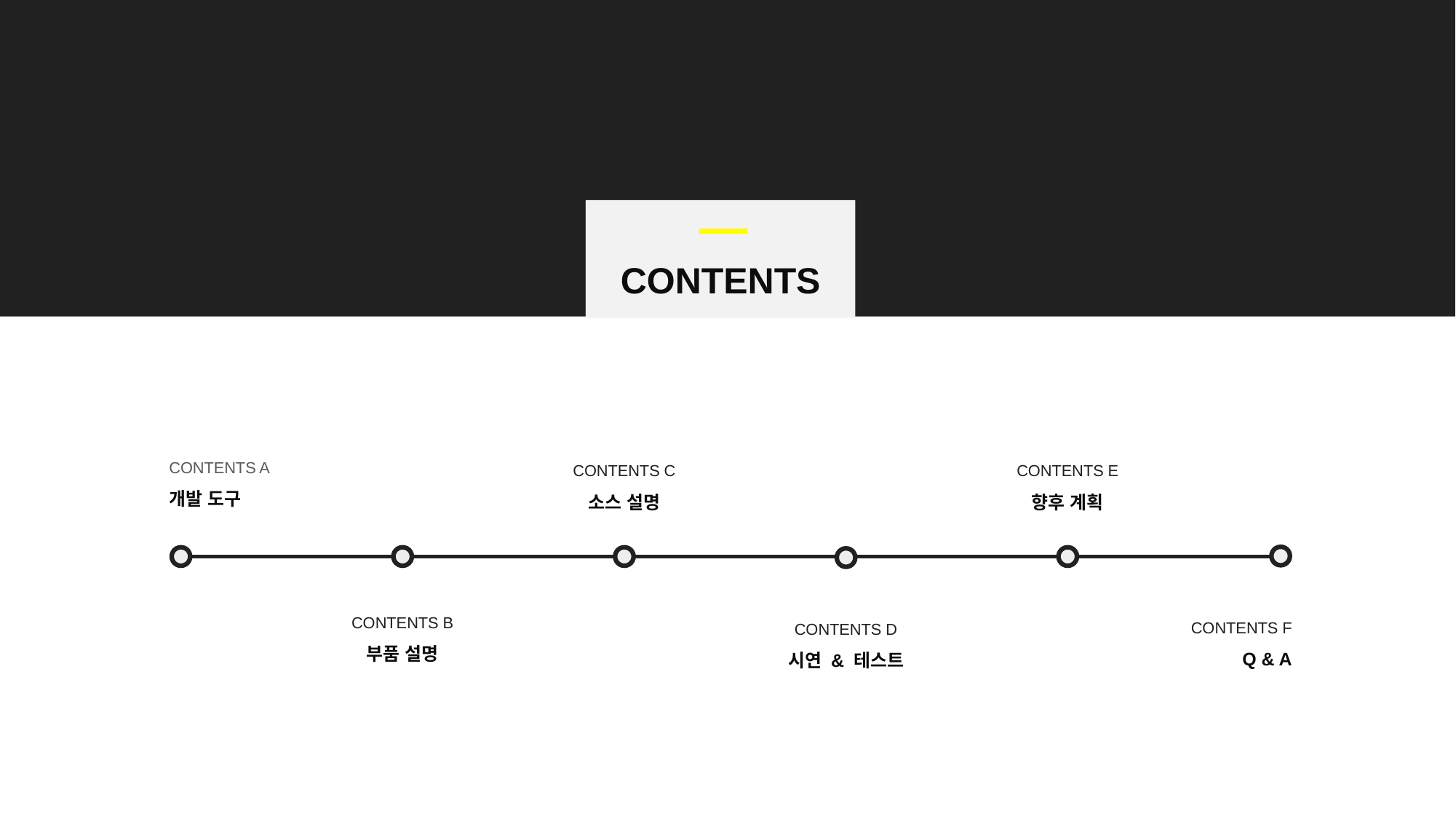

CONTENTS
CONTENTS A
개발 도구
CONTENTS C
소스 설명
CONTENTS E
향후 계획

CONTENTS B
부품 설명
CONTENTS F
Q & A
CONTENTS D
시연 & 테스트